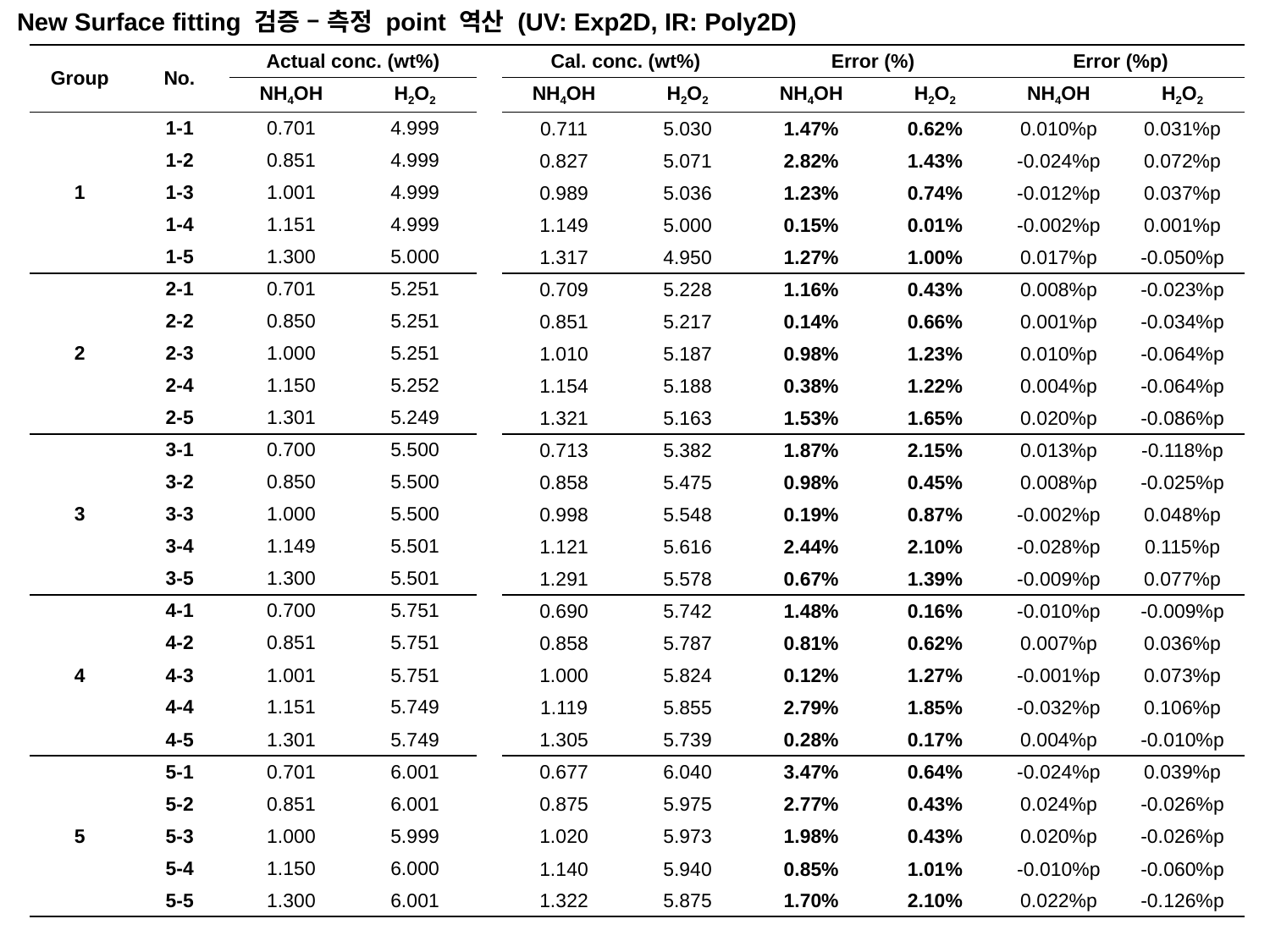

New Surface fitting 검증 – 측정 point 역산 (UV: Exp2D, IR: Poly2D)
| Group | No. | Actual conc. (wt%) |  |  | Cal. conc. (wt%) |  | Error (%) |  | Error (%p) |  |
| --- | --- | --- | --- | --- | --- | --- | --- | --- | --- | --- |
|  |  | NH4OH | H2O2 |  | NH4OH | H2O2 | NH4OH | H2O2 | NH4OH | H2O2 |
| 1 | 1-1 | 0.701 | 4.999 |  | 0.711 | 5.030 | 1.47% | 0.62% | 0.010%p | 0.031%p |
|  | 1-2 | 0.851 | 4.999 |  | 0.827 | 5.071 | 2.82% | 1.43% | -0.024%p | 0.072%p |
|  | 1-3 | 1.001 | 4.999 |  | 0.989 | 5.036 | 1.23% | 0.74% | -0.012%p | 0.037%p |
|  | 1-4 | 1.151 | 4.999 |  | 1.149 | 5.000 | 0.15% | 0.01% | -0.002%p | 0.001%p |
|  | 1-5 | 1.300 | 5.000 |  | 1.317 | 4.950 | 1.27% | 1.00% | 0.017%p | -0.050%p |
| 2 | 2-1 | 0.701 | 5.251 |  | 0.709 | 5.228 | 1.16% | 0.43% | 0.008%p | -0.023%p |
|  | 2-2 | 0.850 | 5.251 |  | 0.851 | 5.217 | 0.14% | 0.66% | 0.001%p | -0.034%p |
|  | 2-3 | 1.000 | 5.251 |  | 1.010 | 5.187 | 0.98% | 1.23% | 0.010%p | -0.064%p |
|  | 2-4 | 1.150 | 5.252 |  | 1.154 | 5.188 | 0.38% | 1.22% | 0.004%p | -0.064%p |
|  | 2-5 | 1.301 | 5.249 |  | 1.321 | 5.163 | 1.53% | 1.65% | 0.020%p | -0.086%p |
| 3 | 3-1 | 0.700 | 5.500 |  | 0.713 | 5.382 | 1.87% | 2.15% | 0.013%p | -0.118%p |
|  | 3-2 | 0.850 | 5.500 |  | 0.858 | 5.475 | 0.98% | 0.45% | 0.008%p | -0.025%p |
|  | 3-3 | 1.000 | 5.500 |  | 0.998 | 5.548 | 0.19% | 0.87% | -0.002%p | 0.048%p |
|  | 3-4 | 1.149 | 5.501 |  | 1.121 | 5.616 | 2.44% | 2.10% | -0.028%p | 0.115%p |
|  | 3-5 | 1.300 | 5.501 |  | 1.291 | 5.578 | 0.67% | 1.39% | -0.009%p | 0.077%p |
| 4 | 4-1 | 0.700 | 5.751 |  | 0.690 | 5.742 | 1.48% | 0.16% | -0.010%p | -0.009%p |
|  | 4-2 | 0.851 | 5.751 |  | 0.858 | 5.787 | 0.81% | 0.62% | 0.007%p | 0.036%p |
|  | 4-3 | 1.001 | 5.751 |  | 1.000 | 5.824 | 0.12% | 1.27% | -0.001%p | 0.073%p |
|  | 4-4 | 1.151 | 5.749 |  | 1.119 | 5.855 | 2.79% | 1.85% | -0.032%p | 0.106%p |
|  | 4-5 | 1.301 | 5.749 |  | 1.305 | 5.739 | 0.28% | 0.17% | 0.004%p | -0.010%p |
| 5 | 5-1 | 0.701 | 6.001 |  | 0.677 | 6.040 | 3.47% | 0.64% | -0.024%p | 0.039%p |
|  | 5-2 | 0.851 | 6.001 |  | 0.875 | 5.975 | 2.77% | 0.43% | 0.024%p | -0.026%p |
|  | 5-3 | 1.000 | 5.999 |  | 1.020 | 5.973 | 1.98% | 0.43% | 0.020%p | -0.026%p |
|  | 5-4 | 1.150 | 6.000 |  | 1.140 | 5.940 | 0.85% | 1.01% | -0.010%p | -0.060%p |
|  | 5-5 | 1.300 | 6.001 |  | 1.322 | 5.875 | 1.70% | 2.10% | 0.022%p | -0.126%p |